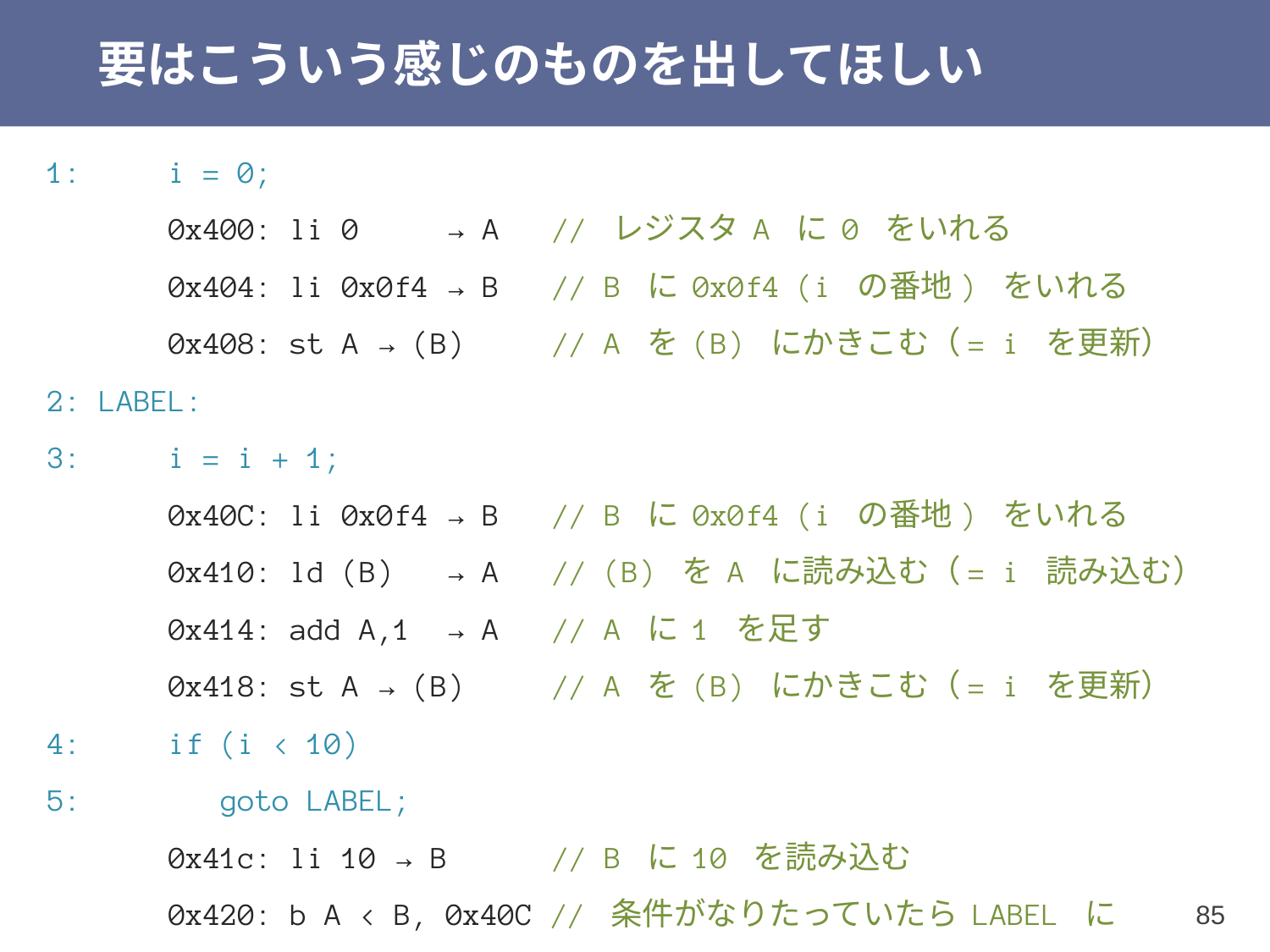

# 要はこういう感じのものを出してほしい
1:     i = 0;
       0x400: li 0     → A   // レジスタ A に 0 をいれる
       0x404: li 0x0f4 → B   // B に 0x0f4 (i の番地) をいれる
       0x408: st A → (B)     // A を (B) にかきこむ（= i を更新）
2: LABEL:
3:     i = i + 1;
       0x40C: li 0x0f4 → B   // B に 0x0f4 (i の番地) をいれる
       0x410: ld (B)   → A   // (B) を A に読み込む（= i 読み込む）
       0x414: add A,1  → A   // A に 1 を足す
       0x418: st A → (B)     // A を (B) にかきこむ（= i を更新）
4:     if (i < 10)
5:        goto LABEL;
       0x41c: li 10 → B      // B に 10 を読み込む
       0x420: b A < B, 0x40C // 条件がなりたっていたら LABEL に